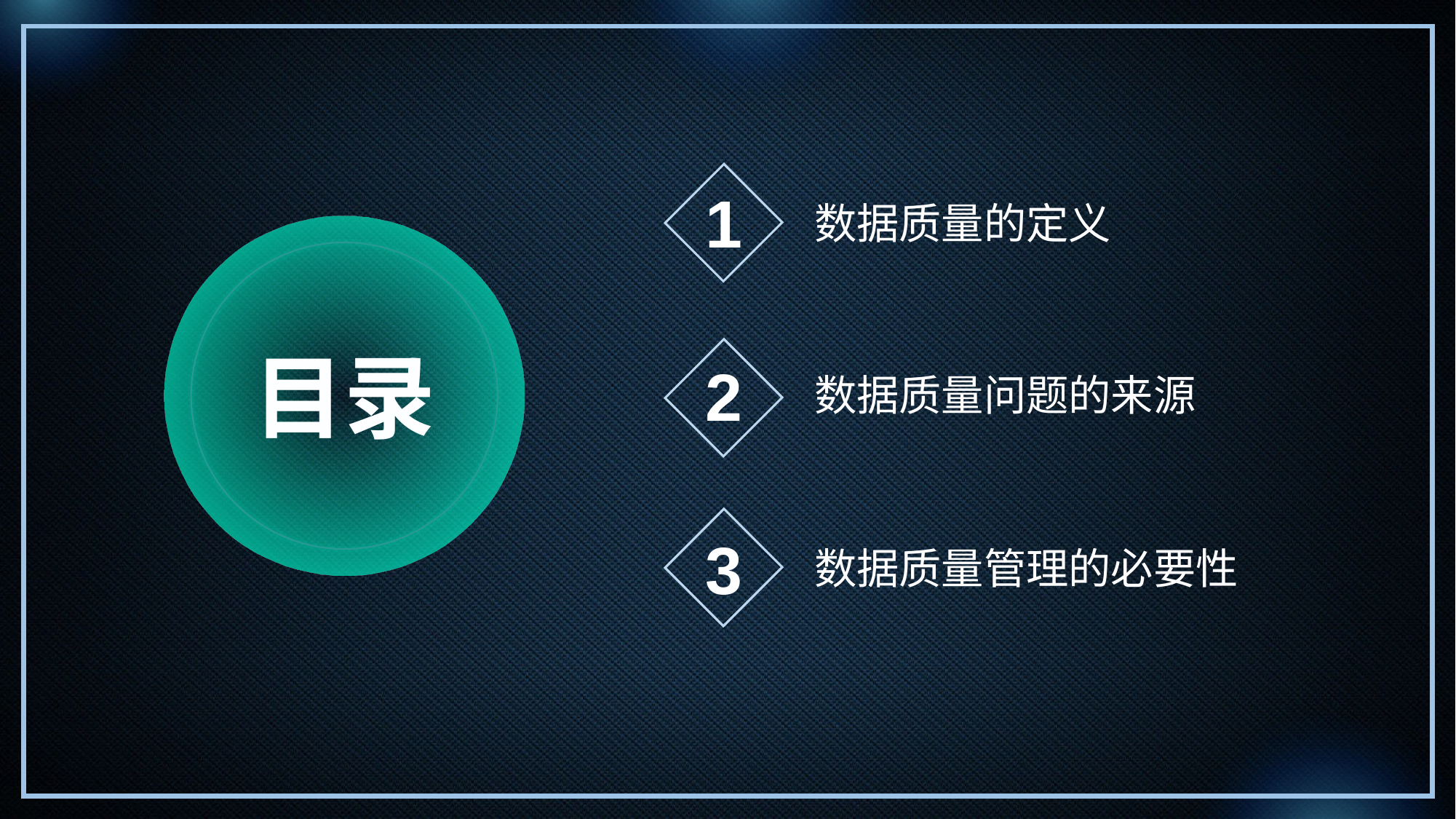

1

数据质量的定义

目录
2

数据质量问题的来源
3

数据质量管理的必要性